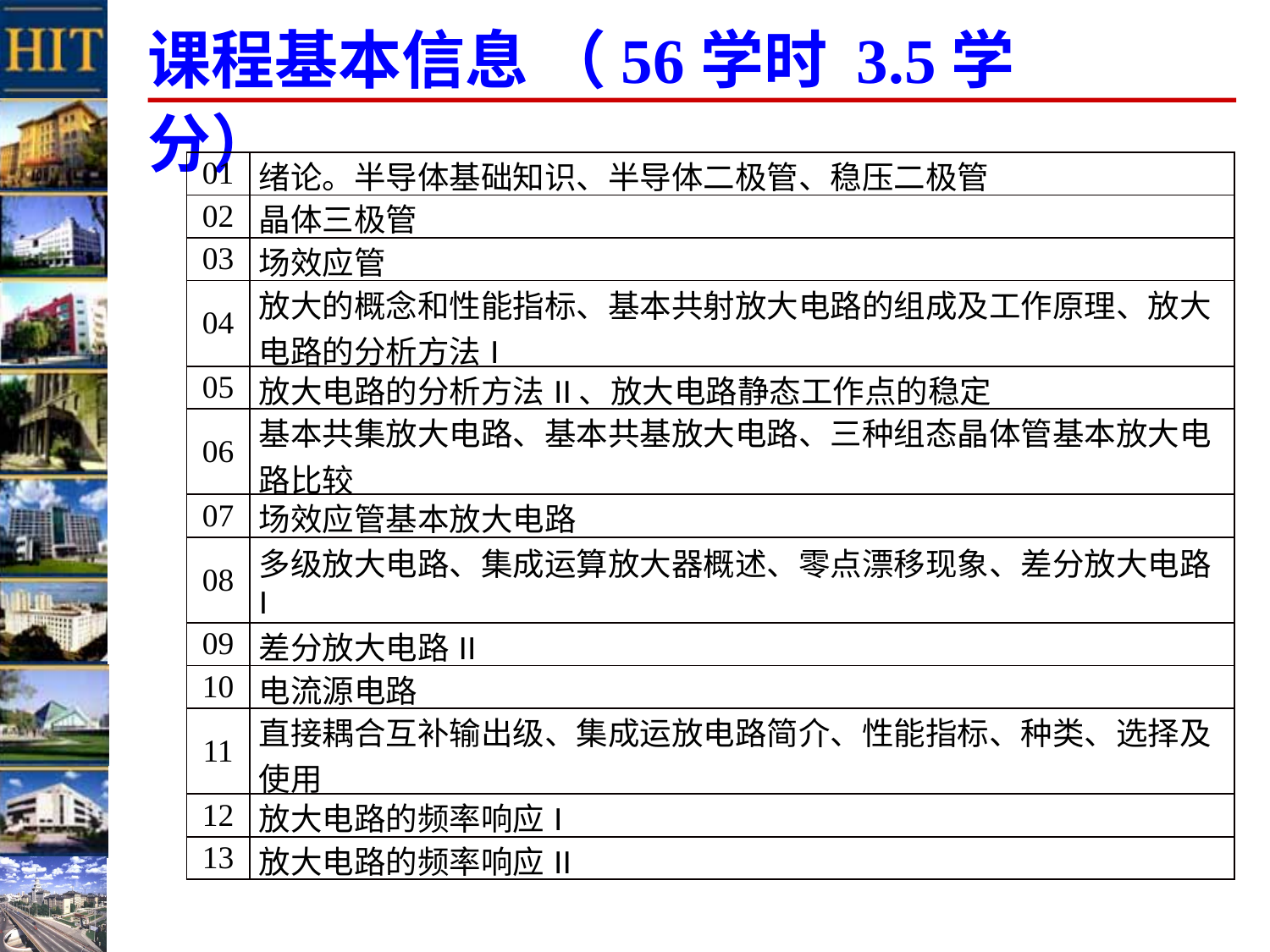

课程基本信息 （56学时 3.5学分）
| 01 | 绪论。半导体基础知识、半导体二极管、稳压二极管 |
| --- | --- |
| 02 | 晶体三极管 |
| 03 | 场效应管 |
| 04 | 放大的概念和性能指标、基本共射放大电路的组成及工作原理、放大电路的分析方法I |
| 05 | 放大电路的分析方法II、放大电路静态工作点的稳定 |
| 06 | 基本共集放大电路、基本共基放大电路、三种组态晶体管基本放大电路比较 |
| 07 | 场效应管基本放大电路 |
| 08 | 多级放大电路、集成运算放大器概述、零点漂移现象、差分放大电路I |
| 09 | 差分放大电路II |
| 10 | 电流源电路 |
| 11 | 直接耦合互补输出级、集成运放电路简介、性能指标、种类、选择及使用 |
| 12 | 放大电路的频率响应I |
| 13 | 放大电路的频率响应II |